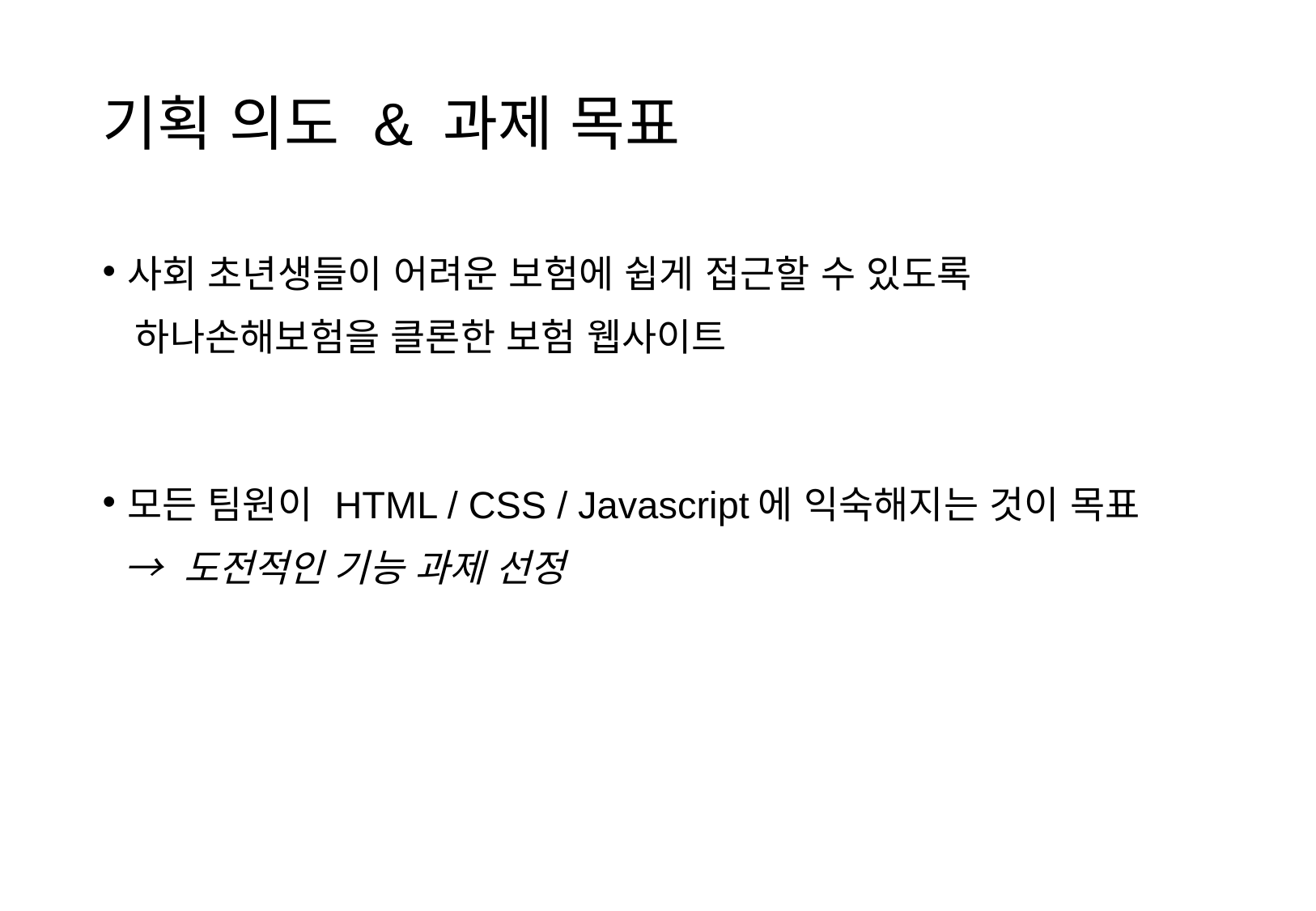

기획 의도 & 과제 목표
사회 초년생들이 어려운 보험에 쉽게 접근할 수 있도록
  하나손해보험을 클론한 보험 웹사이트

모든 팀원이 HTML / CSS / Javascript에 익숙해지는 것이 목표
  → 도전적인 기능 과제 선정